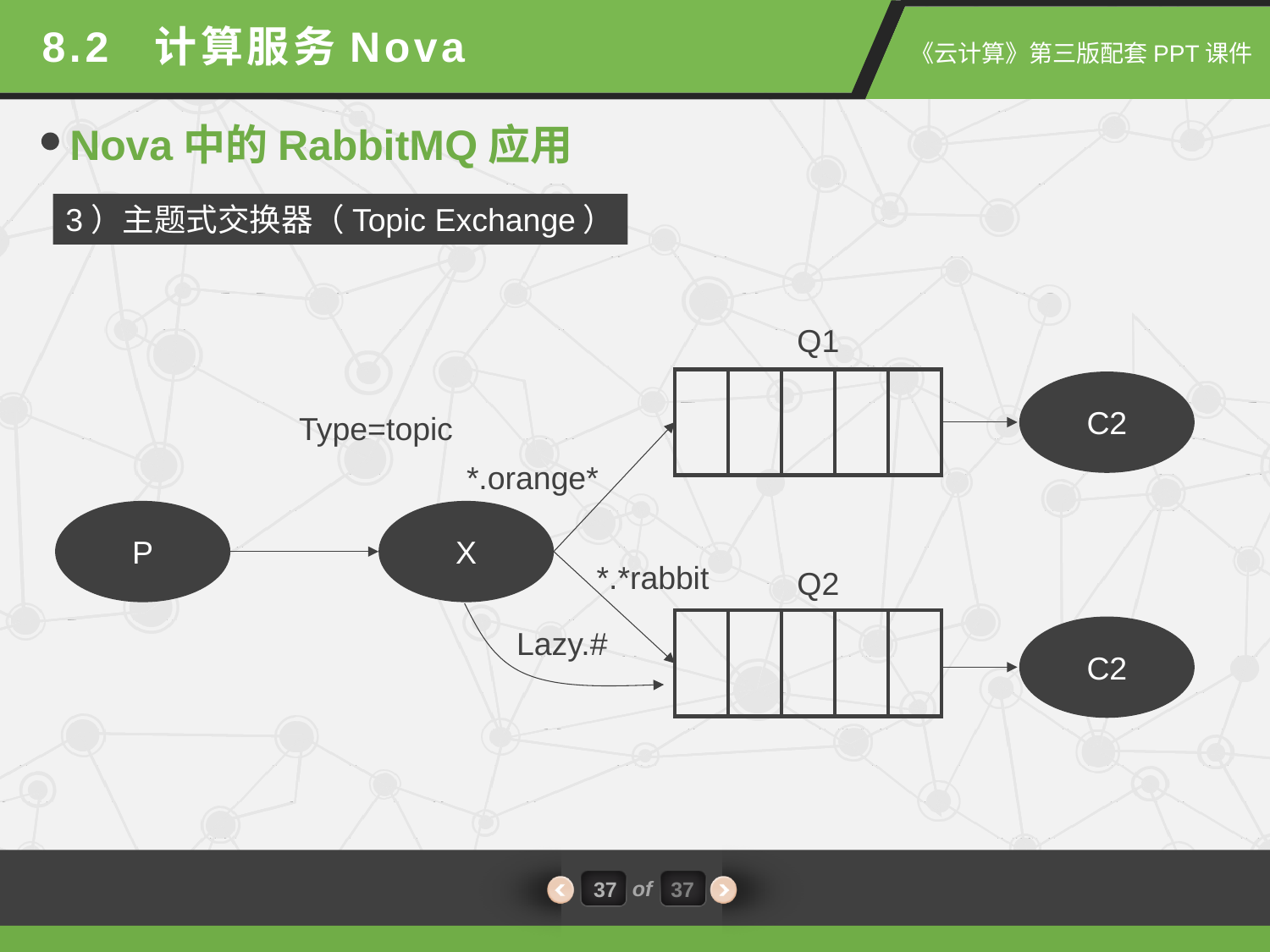

8.2  计算服务Nova
Nova中的RabbitMQ应用

3）主题式交换器（Topic Exchange）
Q1

C2
Type=topic
*.orange*
P
X
*.*rabbit
Q2

C2
Lazy.#
37